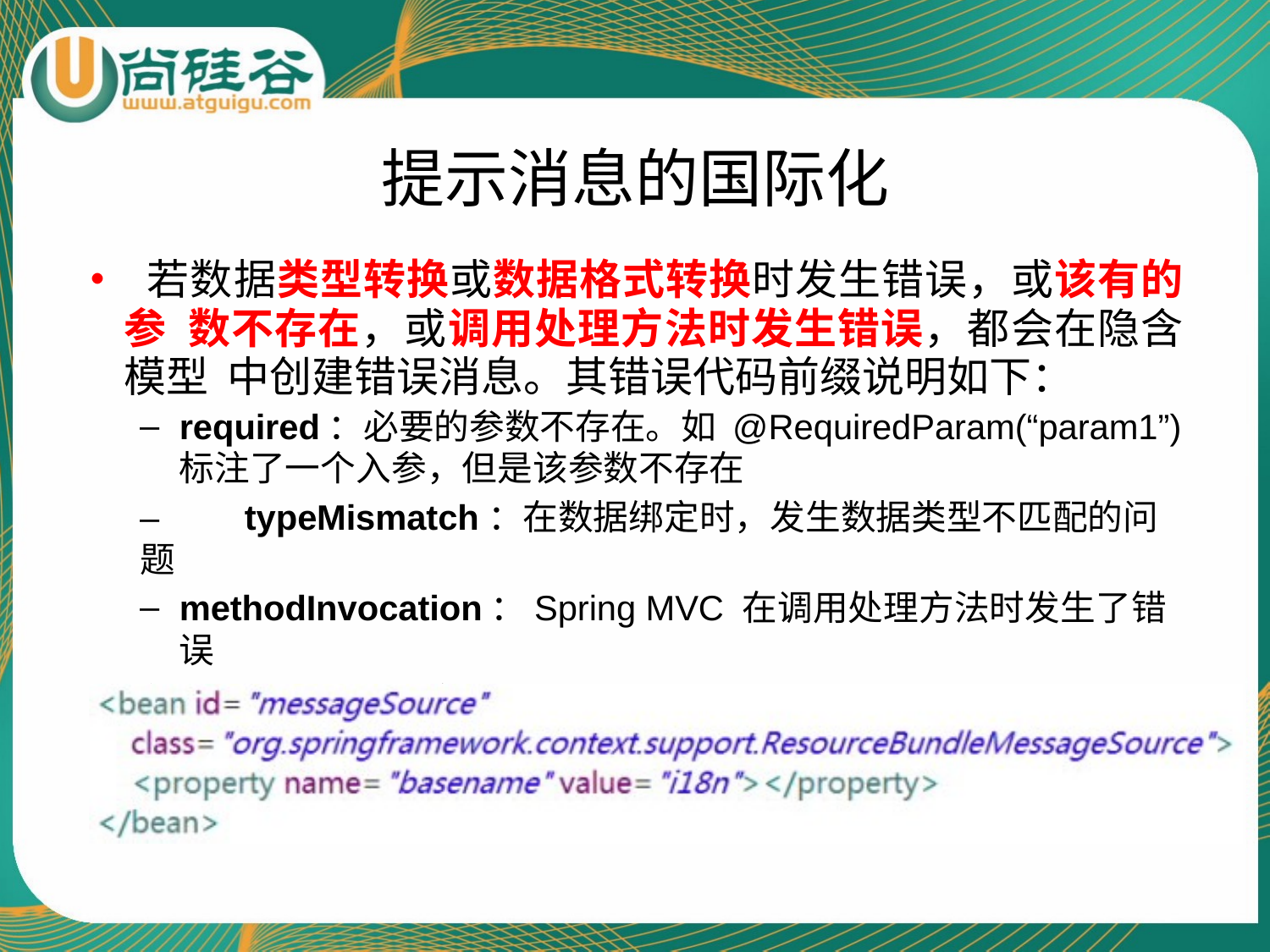

# 提示消息的国际化
• 若数据类型转换或数据格式转换时发生错误，或该有的参  数不存在，或调用处理方法时发生错误，都会在隐含模型  中创建错误消息。其错误代码前缀说明如下：
required：必要的参数不存在。如 @RequiredParam(“param1”)
标注了一个入参，但是该参数不存在
–	typeMismatch：在数据绑定时，发生数据类型不匹配的问题
methodInvocation：Spring MVC 在调用处理方法时发生了错误
•	注册国际化资源文件